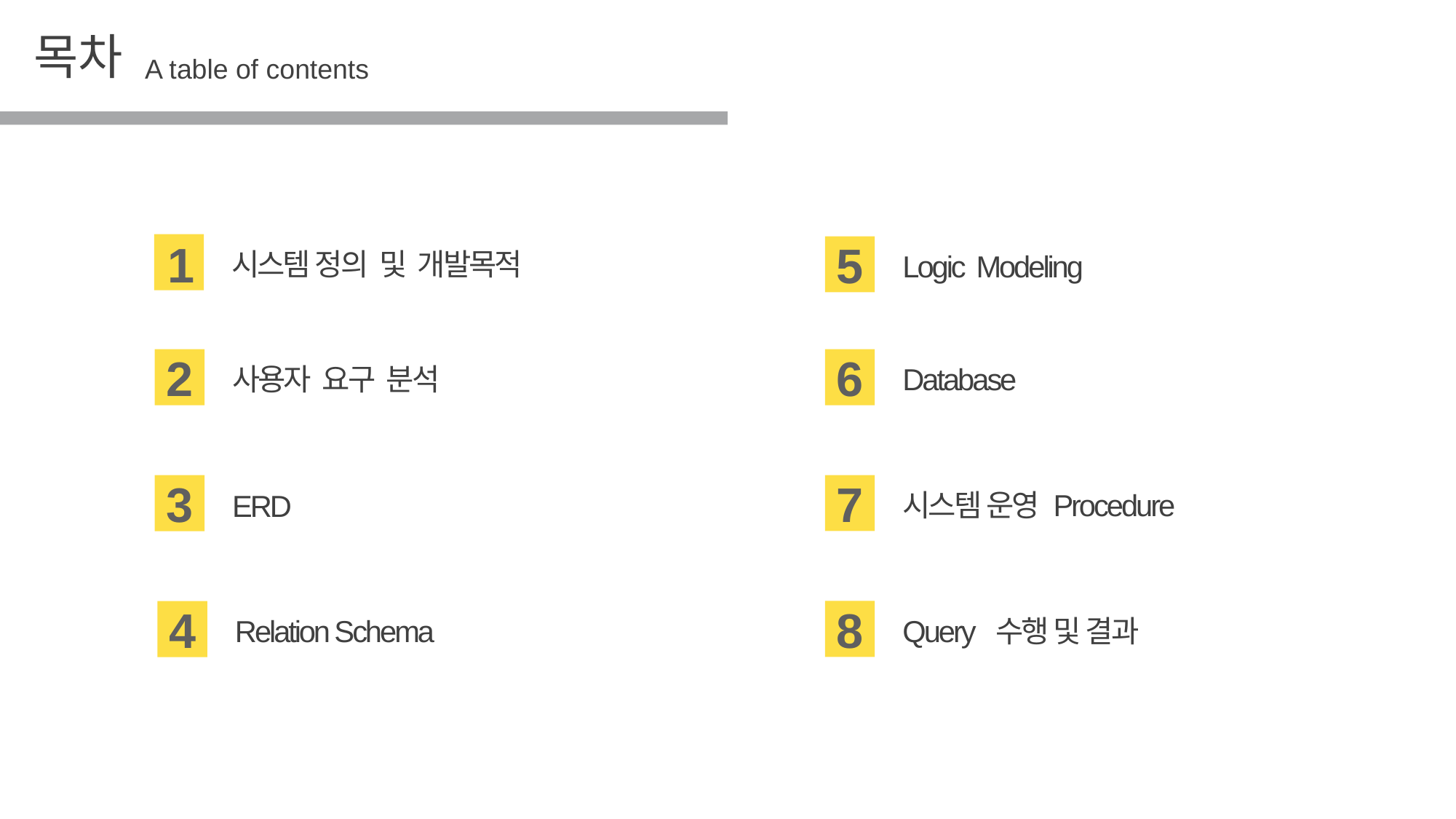

목차
A table of contents

1

시스템 정의  및  개발목적
5

Logic  Modeling
2

사용자  요구  분석
6

Database
7

시스템 운영 Procedure
3

ERD
8

Query  수행 및 결과
4

Relation Schema